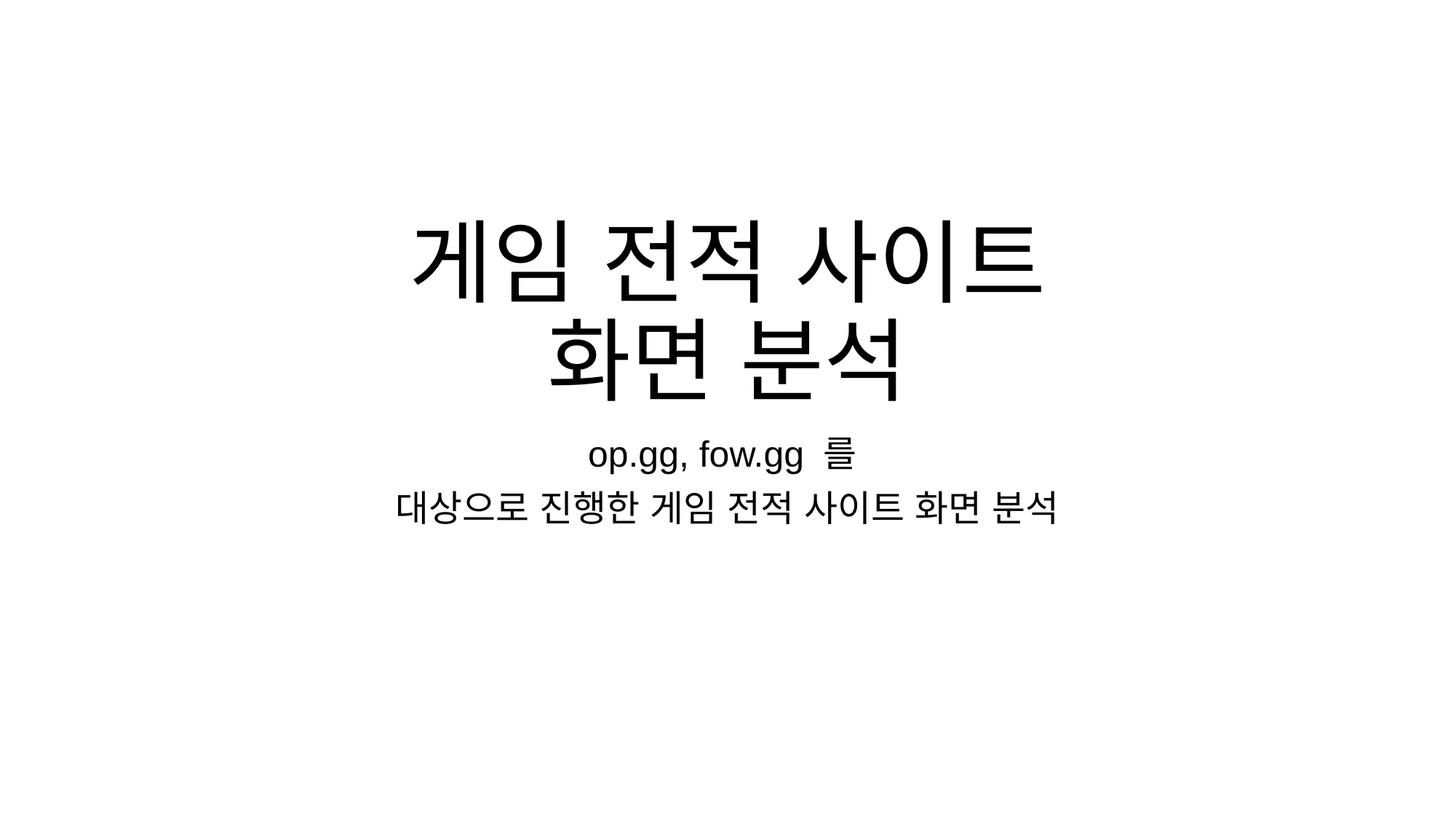

# 게임 전적 사이트 화면 분석
op.gg, fow.gg 를
대상으로 진행한 게임 전적 사이트 화면 분석